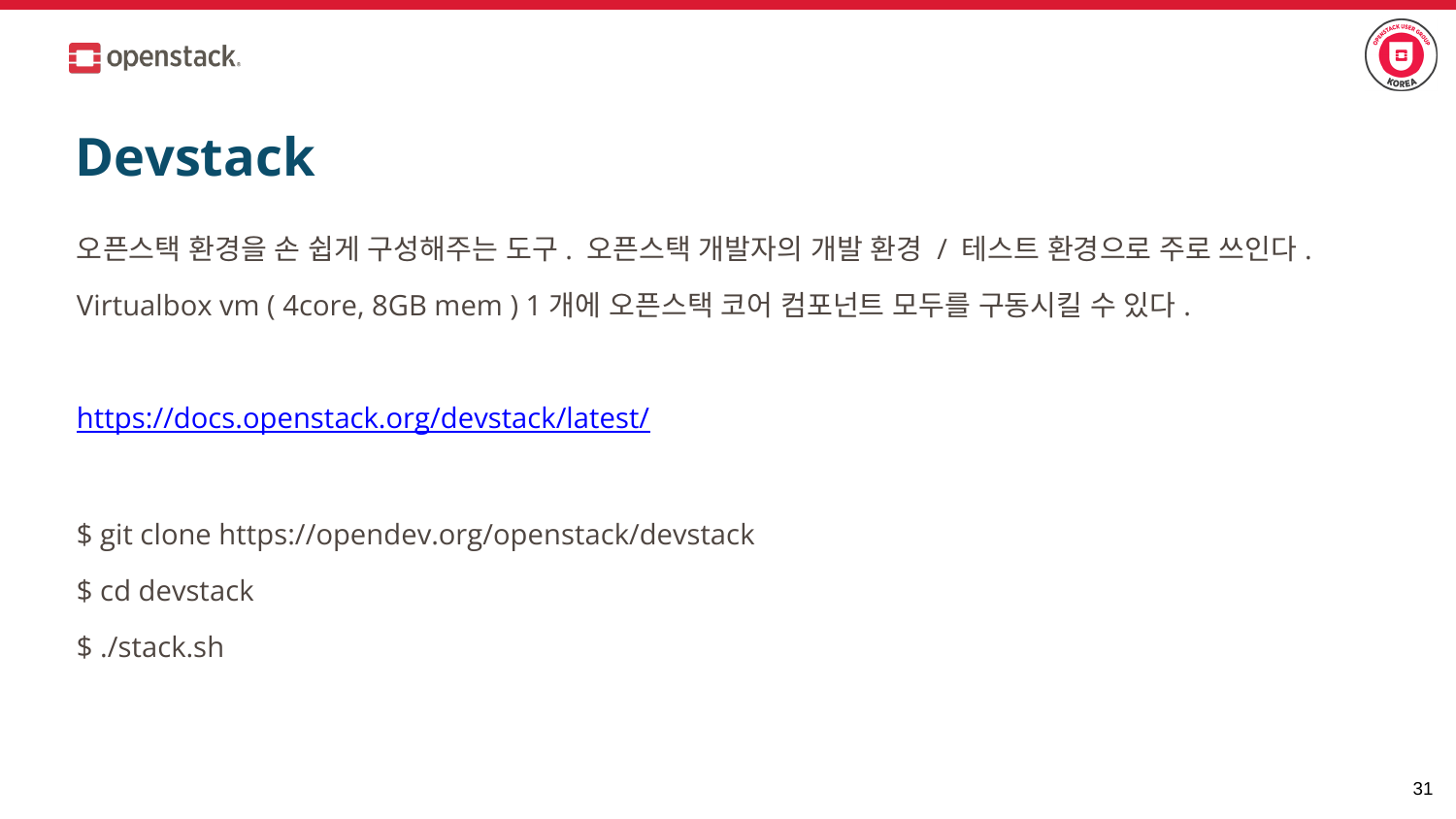

# Devstack
오픈스택 환경을 손 쉽게 구성해주는 도구. 오픈스택 개발자의 개발 환경 / 테스트 환경으로 주로 쓰인다.
Virtualbox vm ( 4core, 8GB mem ) 1개에 오픈스택 코어 컴포넌트 모두를 구동시킬 수 있다.

https://docs.openstack.org/devstack/latest/

$ git clone https://opendev.org/openstack/devstack
$ cd devstack
$ ./stack.sh
31